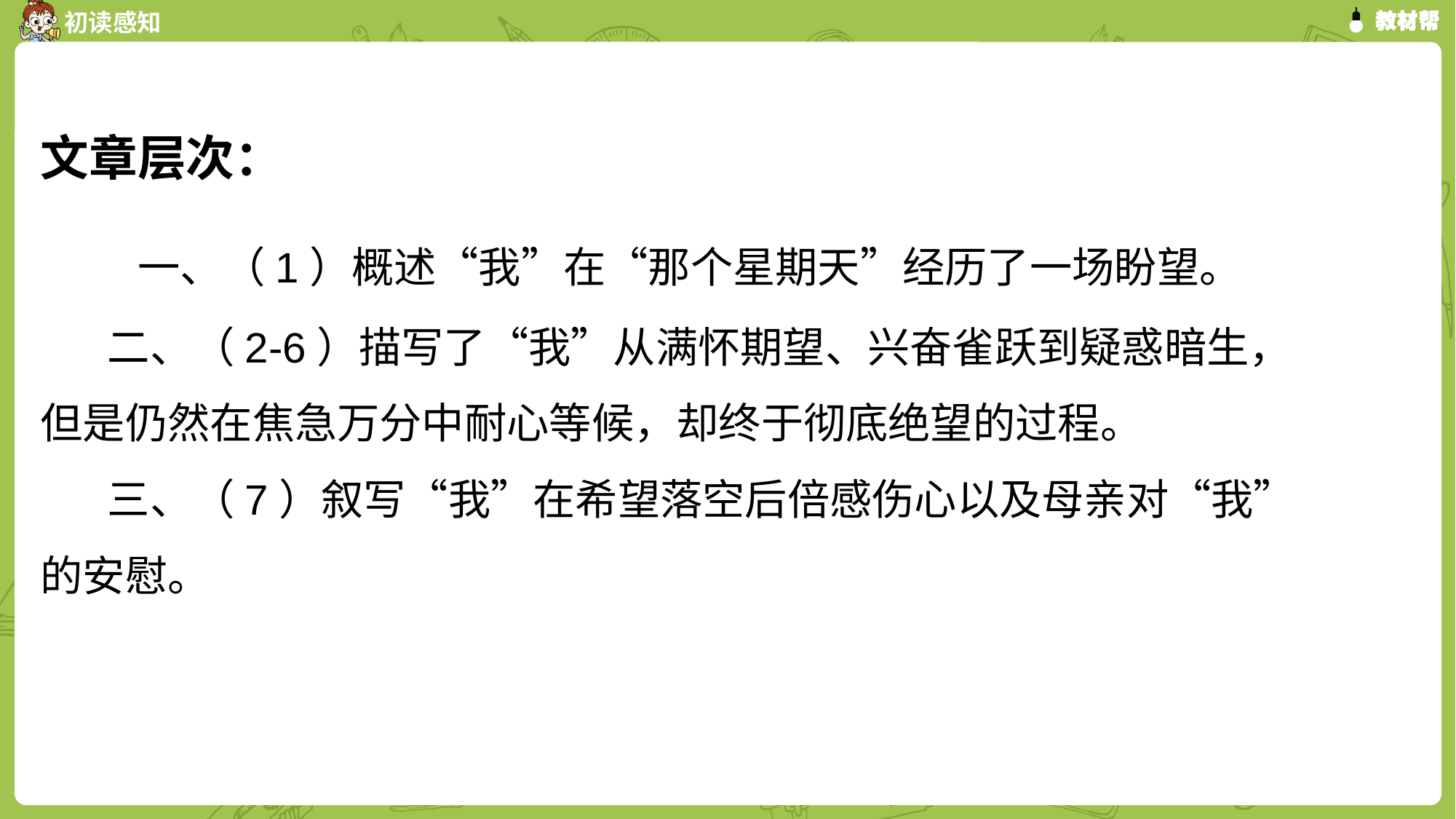

文章层次：
      一、（1）概述“我”在“那个星期天”经历了一场盼望。
      二、（2-6）描写了“我”从满怀期望、兴奋雀跃到疑惑暗生，但是仍然在焦急万分中耐心等候，却终于彻底绝望的过程。
      三、（7）叙写“我”在希望落空后倍感伤心以及母亲对“我”的安慰。